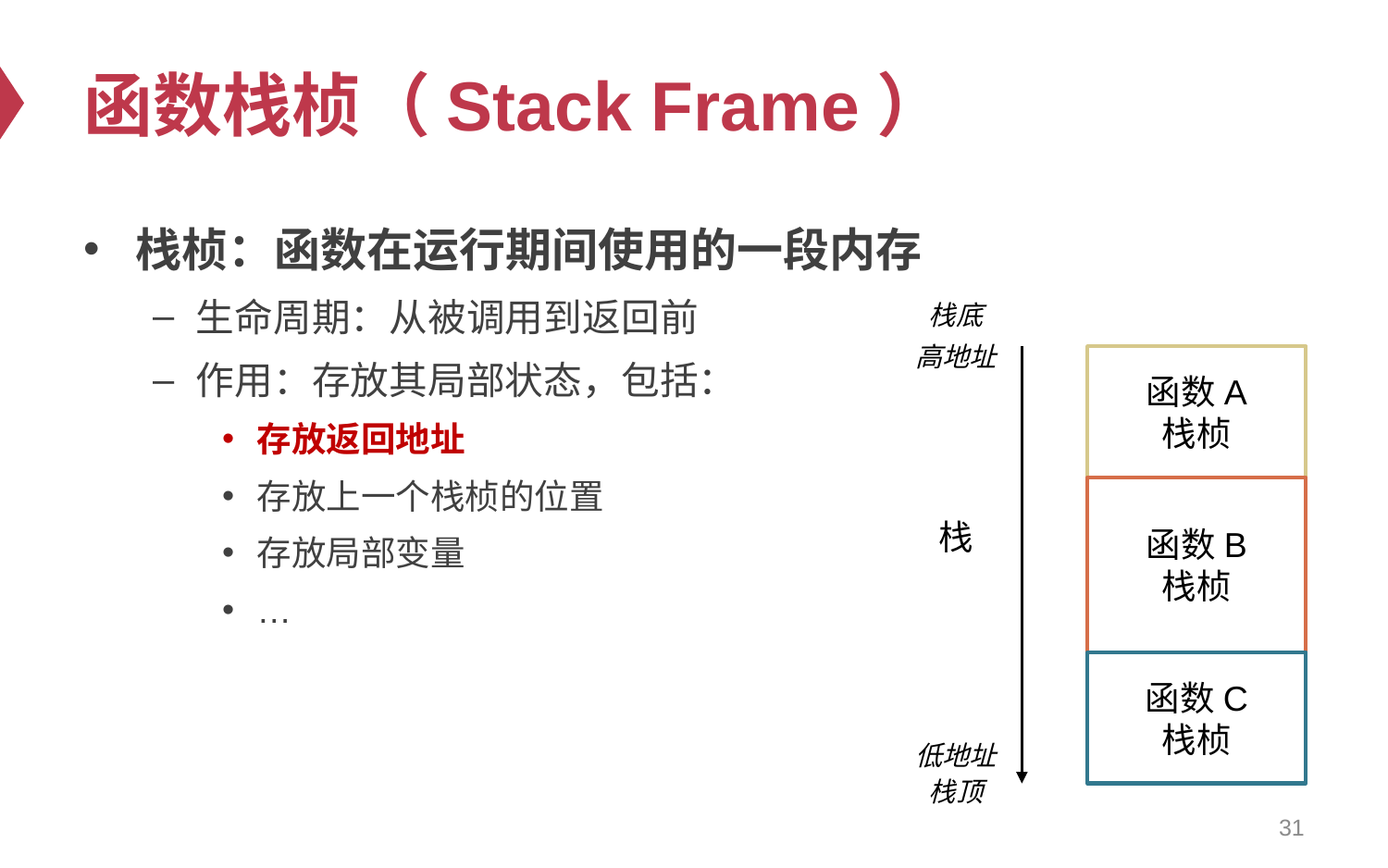

# 函数栈桢（Stack Frame）
栈桢：函数在运行期间使用的一段内存
生命周期：从被调用到返回前
作用：存放其局部状态，包括：
存放返回地址
存放上一个栈桢的位置
存放局部变量
…

栈底
高地址
函数A
栈桢
函数B
栈桢
栈
函数C
栈桢
低地址
栈顶
31